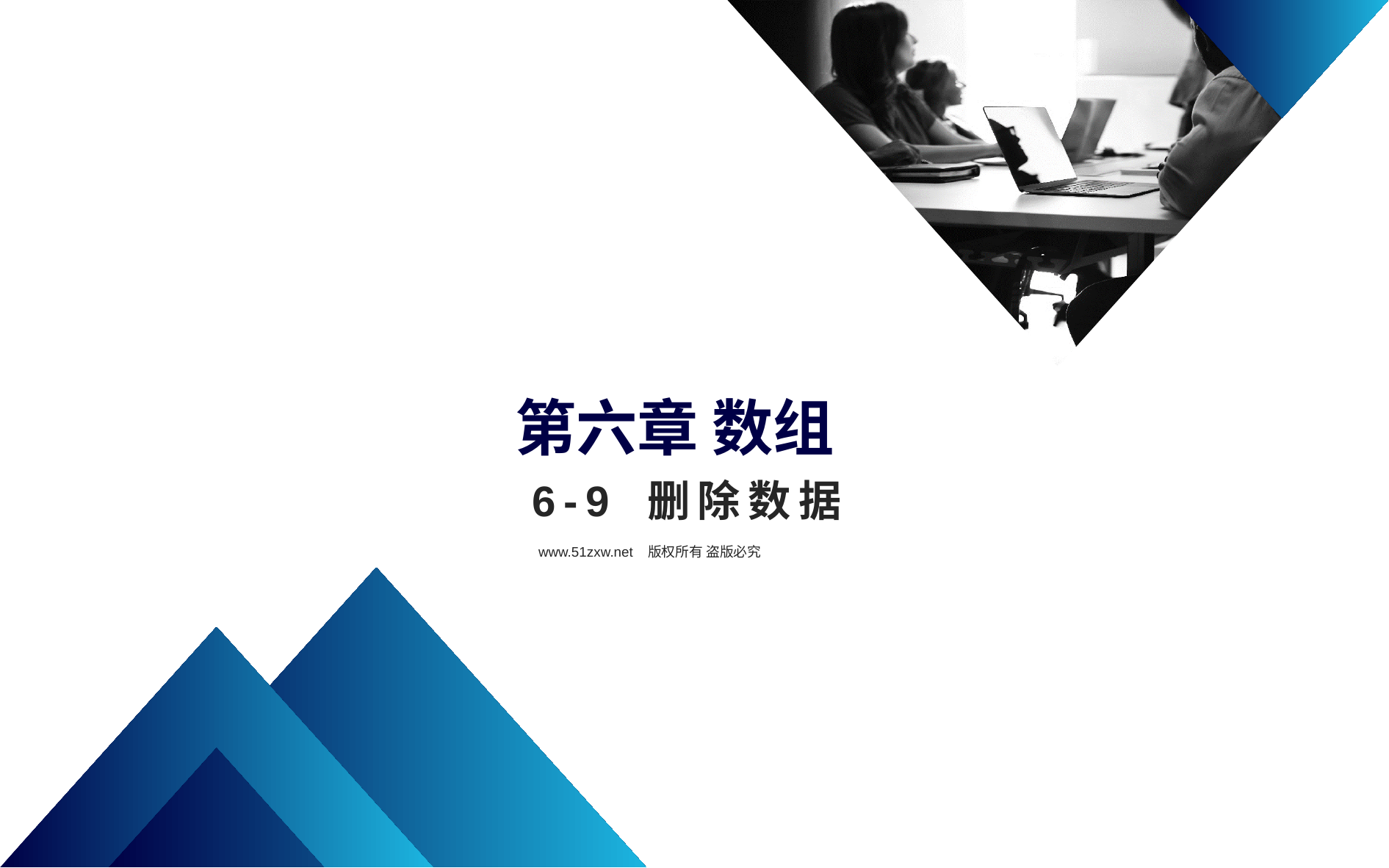

第六章 数组
6-9 删除数据
www.51zxw.net   版权所有 盗版必究